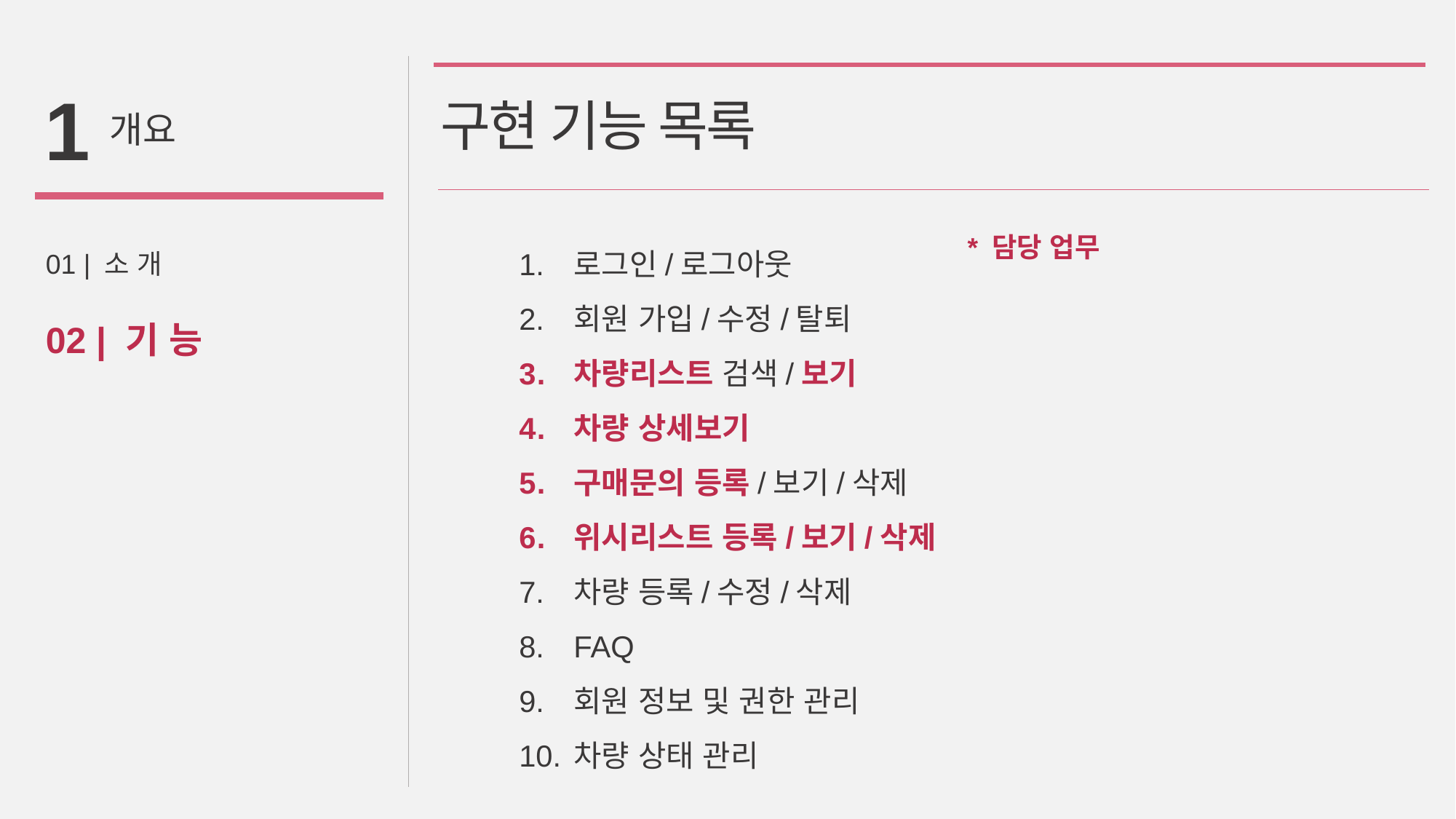

1
# 구현 기능 목록
개요
로그인/로그아웃
회원 가입/수정/탈퇴
차량리스트 검색/보기
차량 상세보기
구매문의 등록/보기/삭제
위시리스트 등록/보기/삭제
차량 등록/수정/삭제
FAQ
회원 정보 및 권한 관리
차량 상태 관리

01 | 소 개
02 | 기 능
* 담당 업무